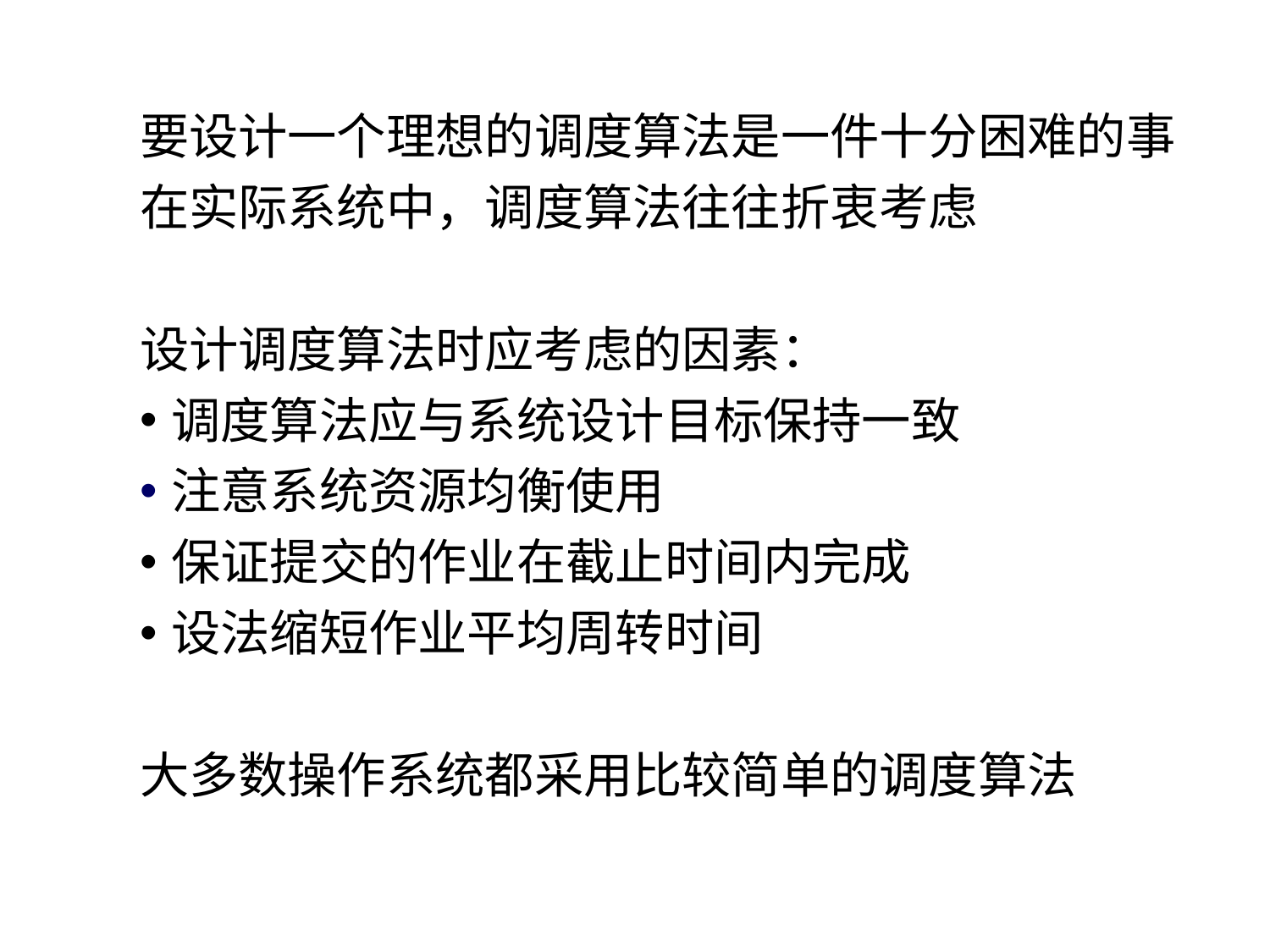

要设计一个理想的调度算法是一件十分困难的事
在实际系统中，调度算法往往折衷考虑

设计调度算法时应考虑的因素：
调度算法应与系统设计目标保持一致
注意系统资源均衡使用
保证提交的作业在截止时间内完成
设法缩短作业平均周转时间

大多数操作系统都采用比较简单的调度算法